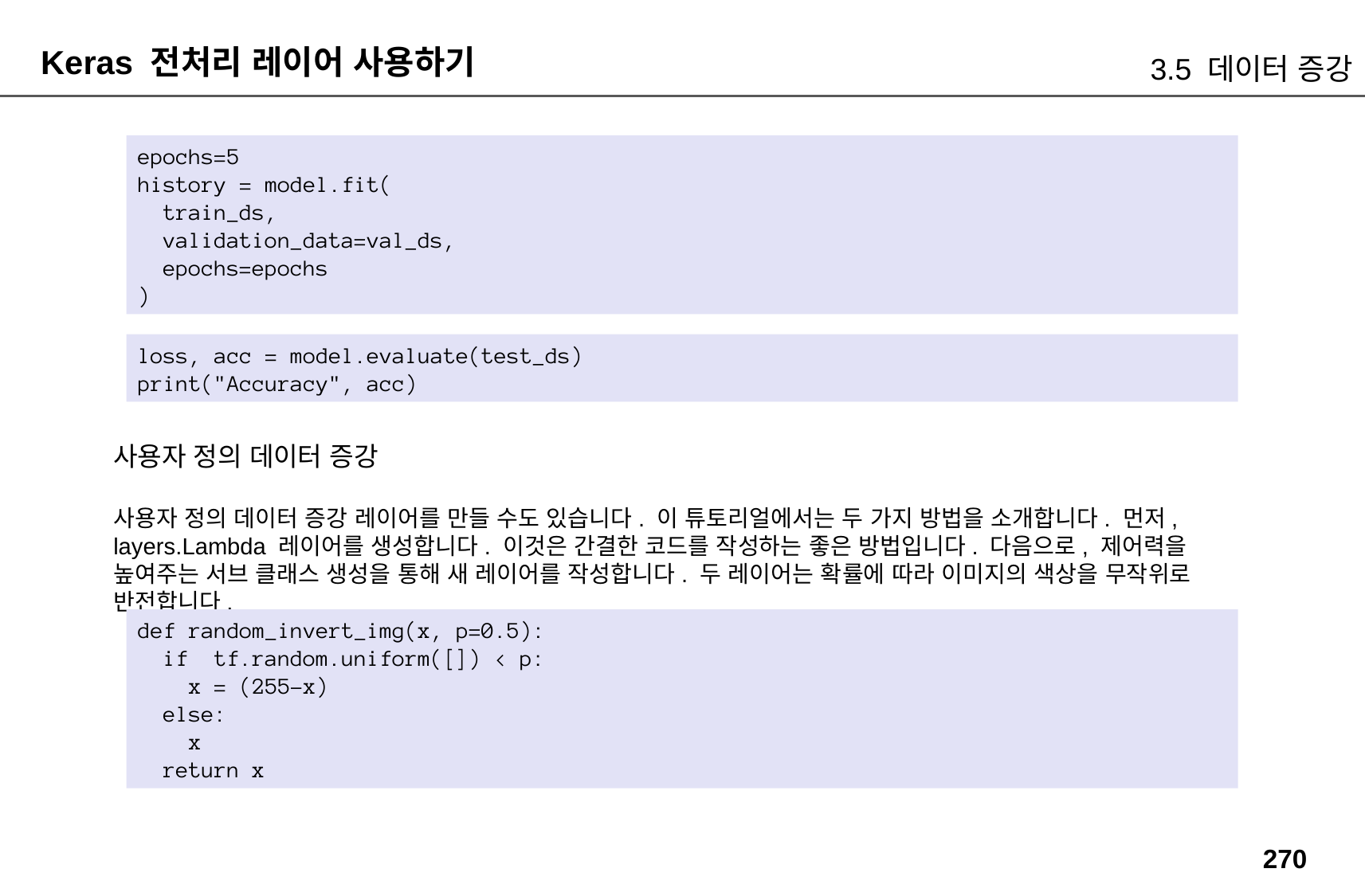

Keras 전처리 레이어 사용하기
3.5 데이터 증강
epochs=5
history = model.fit(
  train_ds,
  validation_data=val_ds,
  epochs=epochs
)
loss, acc = model.evaluate(test_ds)
print("Accuracy", acc)
사용자 정의 데이터 증강

사용자 정의 데이터 증강 레이어를 만들 수도 있습니다. 이 튜토리얼에서는 두 가지 방법을 소개합니다. 먼저, layers.Lambda 레이어를 생성합니다. 이것은 간결한 코드를 작성하는 좋은 방법입니다. 다음으로, 제어력을 높여주는 서브 클래스 생성을 통해 새 레이어를 작성합니다. 두 레이어는 확률에 따라 이미지의 색상을 무작위로 반전합니다.
def random_invert_img(x, p=0.5):
  if  tf.random.uniform([]) < p:
    x = (255-x)
  else:
    x
  return x